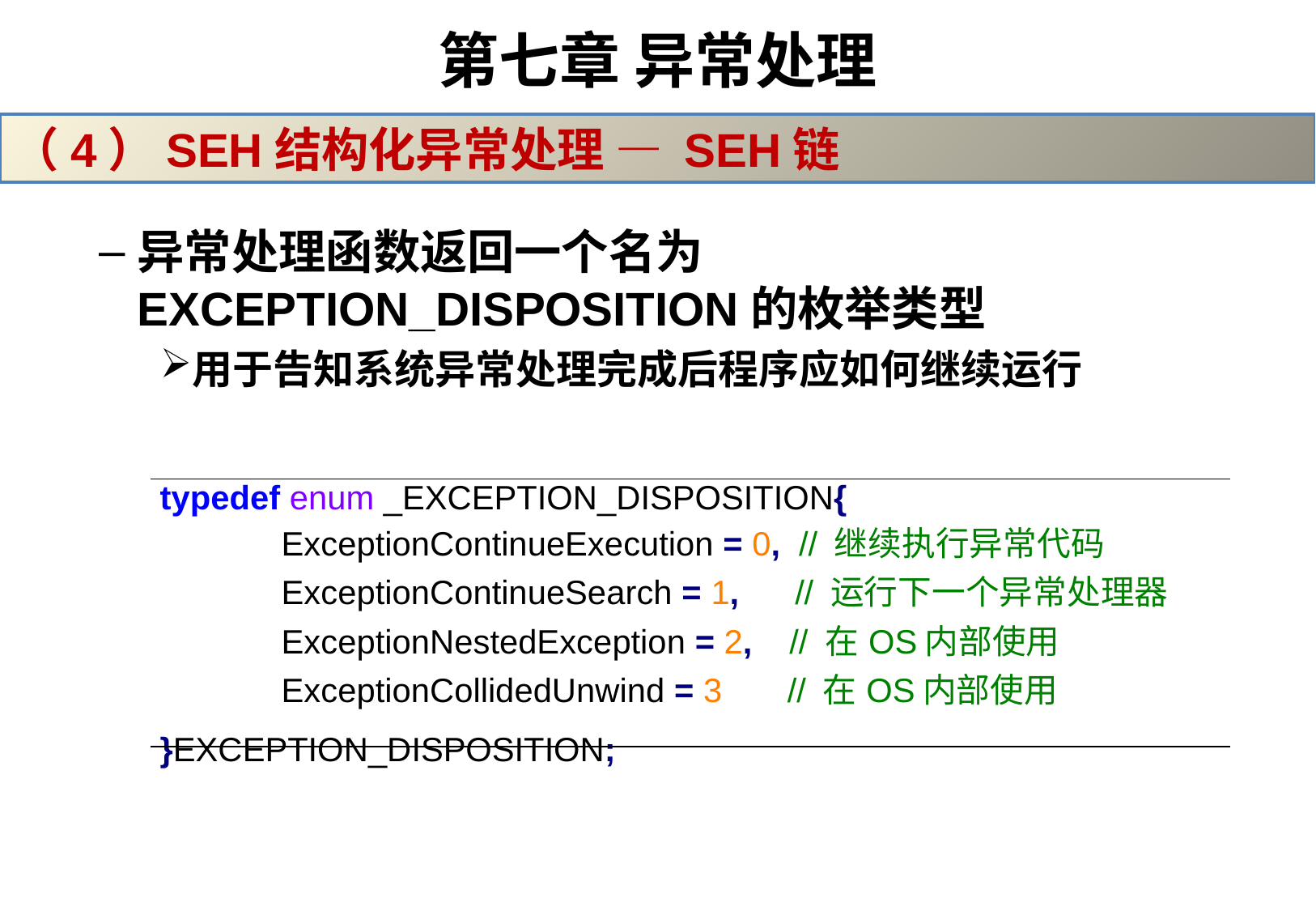

# 第七章 异常处理
（4）SEH结构化异常处理 — SEH链
异常处理函数返回一个名为EXCEPTION_DISPOSITION的枚举类型
用于告知系统异常处理完成后程序应如何继续运行
| typedef enum \_EXCEPTION\_DISPOSITION{ ExceptionContinueExecution = 0, // 继续执行异常代码 ExceptionContinueSearch = 1, // 运行下一个异常处理器 ExceptionNestedException = 2, // 在OS内部使用 ExceptionCollidedUnwind = 3 // 在OS内部使用 }EXCEPTION\_DISPOSITION; |
| --- |